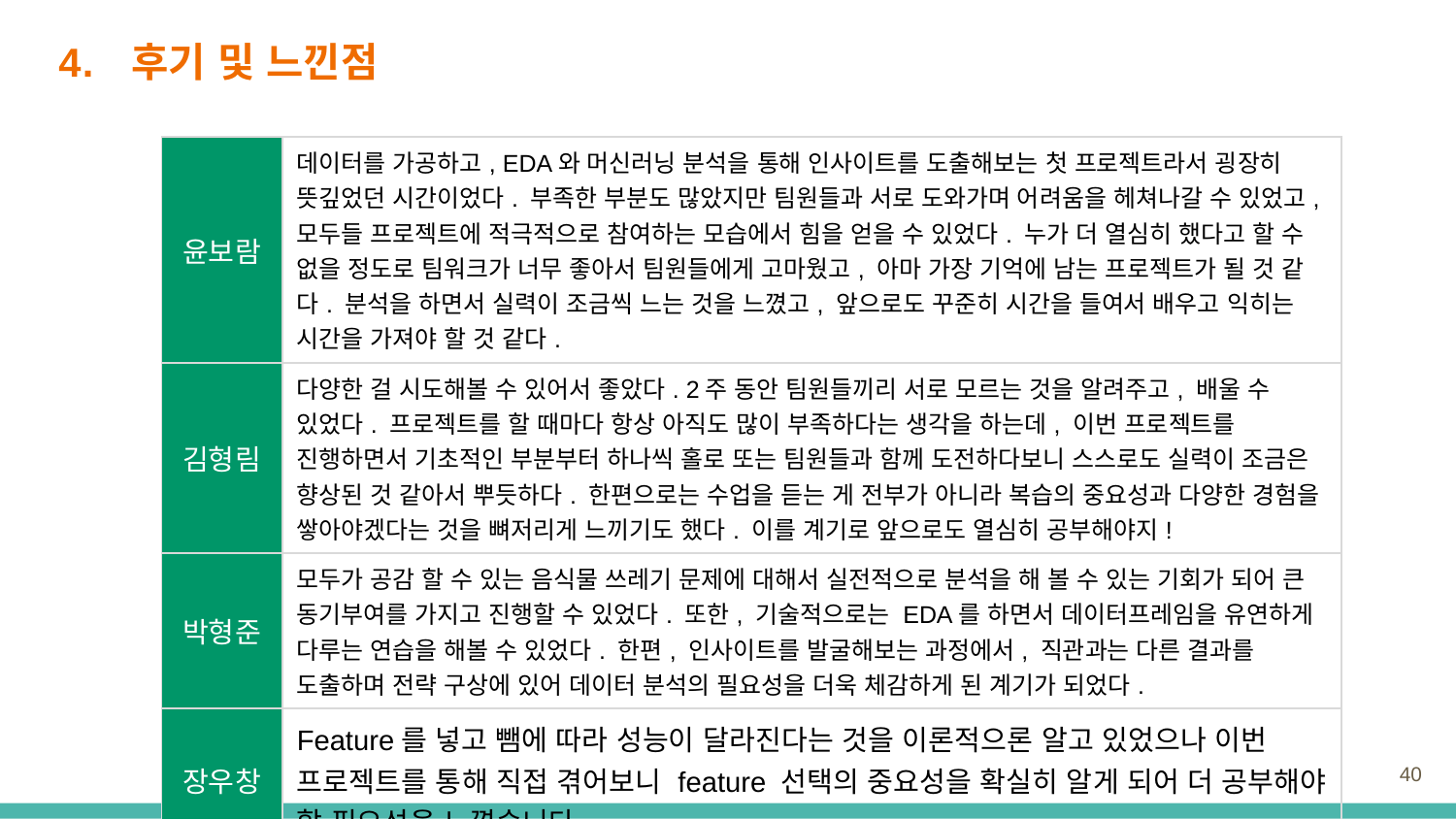

후기 및 느낀점
| 윤보람 | 데이터를 가공하고, EDA와 머신러닝 분석을 통해 인사이트를 도출해보는 첫 프로젝트라서 굉장히 뜻깊었던 시간이었다. 부족한 부분도 많았지만 팀원들과 서로 도와가며 어려움을 헤쳐나갈 수 있었고, 모두들 프로젝트에 적극적으로 참여하는 모습에서 힘을 얻을 수 있었다. 누가 더 열심히 했다고 할 수 없을 정도로 팀워크가 너무 좋아서 팀원들에게 고마웠고, 아마 가장 기억에 남는 프로젝트가 될 것 같다. 분석을 하면서 실력이 조금씩 느는 것을 느꼈고, 앞으로도 꾸준히 시간을 들여서 배우고 익히는 시간을 가져야 할 것 같다. |
| --- | --- |
| 김형림 | 다양한 걸 시도해볼 수 있어서 좋았다. 2주 동안 팀원들끼리 서로 모르는 것을 알려주고, 배울 수 있었다. 프로젝트를 할 때마다 항상 아직도 많이 부족하다는 생각을 하는데, 이번 프로젝트를 진행하면서 기초적인 부분부터 하나씩 홀로 또는 팀원들과 함께 도전하다보니 스스로도 실력이 조금은 향상된 것 같아서 뿌듯하다. 한편으로는 수업을 듣는 게 전부가 아니라 복습의 중요성과 다양한 경험을 쌓아야겠다는 것을 뼈저리게 느끼기도 했다. 이를 계기로 앞으로도 열심히 공부해야지! |
| 박형준 | 모두가 공감 할 수 있는 음식물 쓰레기 문제에 대해서 실전적으로 분석을 해 볼 수 있는 기회가 되어 큰 동기부여를 가지고 진행할 수 있었다. 또한, 기술적으로는 EDA를 하면서 데이터프레임을 유연하게 다루는 연습을 해볼 수 있었다. 한편, 인사이트를 발굴해보는 과정에서, 직관과는 다른 결과를 도출하며 전략 구상에 있어 데이터 분석의 필요성을 더욱 체감하게 된 계기가 되었다. |
| 장우창 | Feature를 넣고 뺌에 따라 성능이 달라진다는 것을 이론적으론 알고 있었으나 이번 프로젝트를 통해 직접 겪어보니 feature 선택의 중요성을 확실히 알게 되어 더 공부해야 할 필요성을 느꼈습니다. |
40